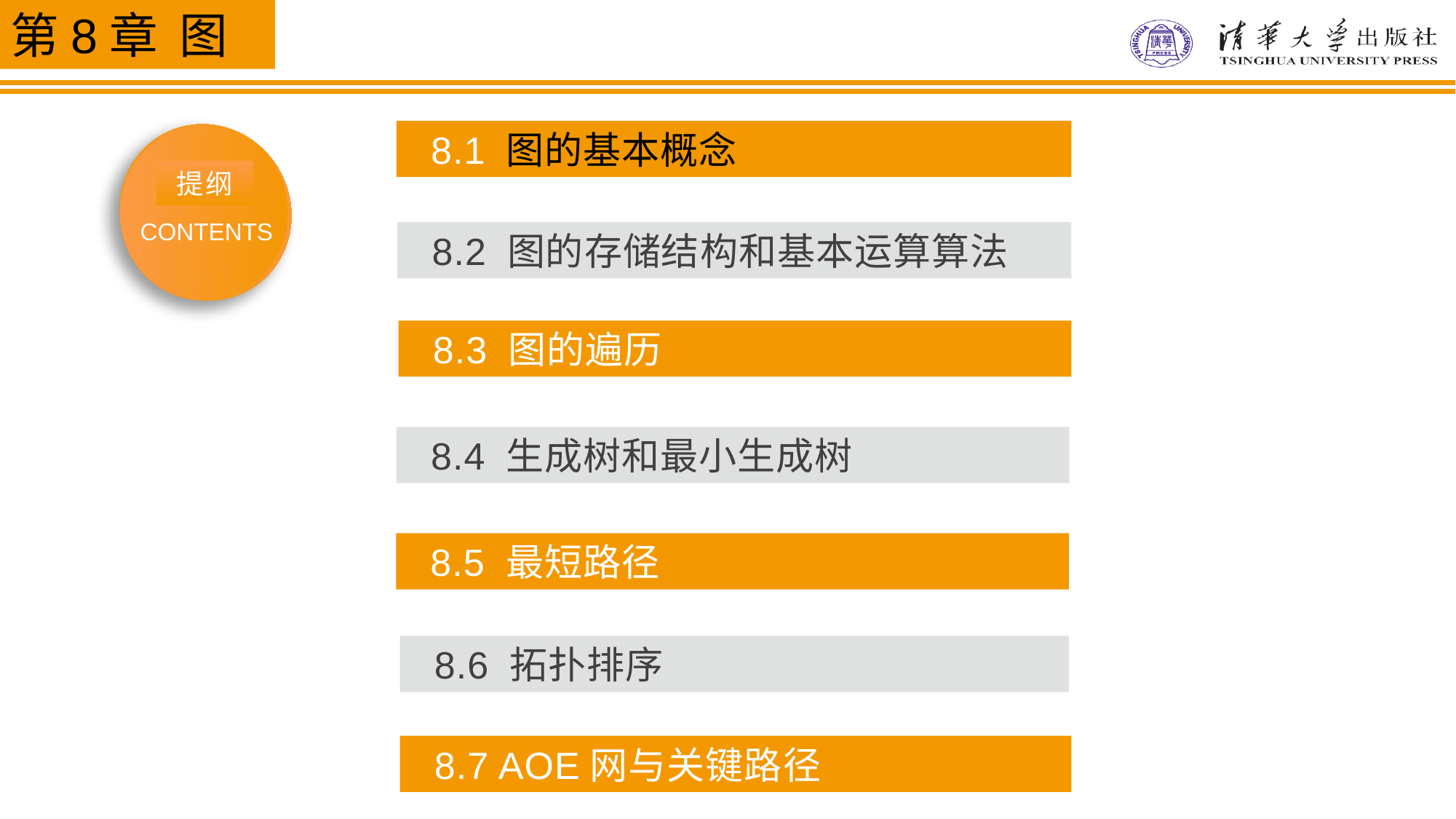

第8章  图
8.1 图的基本概念
8.2 图的存储结构和基本运算算法
8.3 图的遍历
8.4 生成树和最小生成树
8.5 最短路径
8.6 拓扑排序
8.7 AOE网与关键路径

提纲
CONTENTS